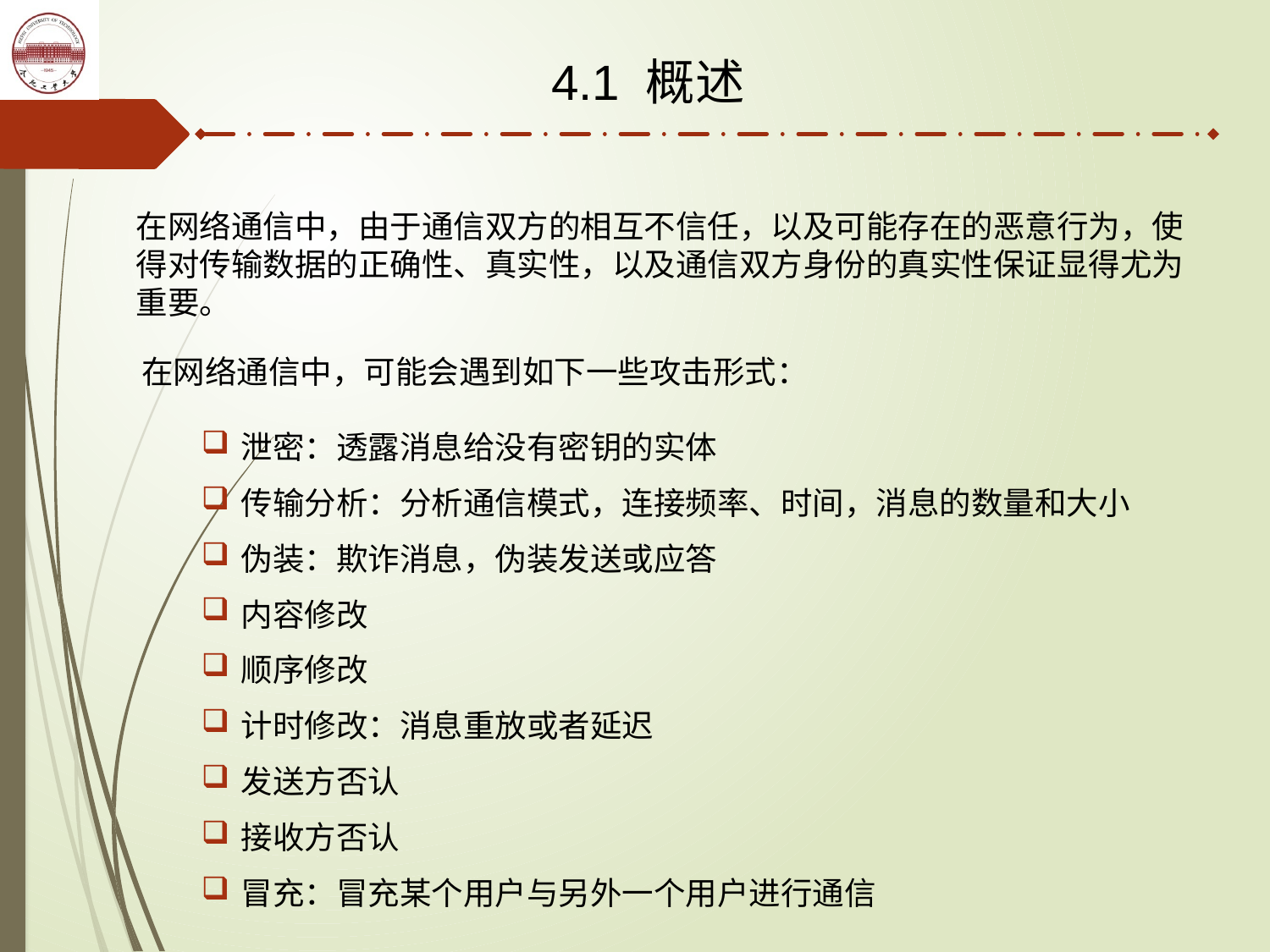

4.1 概述
在网络通信中，由于通信双方的相互不信任，以及可能存在的恶意行为，使得对传输数据的正确性、真实性，以及通信双方身份的真实性保证显得尤为重要。
在网络通信中，可能会遇到如下一些攻击形式：
泄密：透露消息给没有密钥的实体
传输分析：分析通信模式，连接频率、时间，消息的数量和大小
伪装：欺诈消息，伪装发送或应答
内容修改
顺序修改
计时修改：消息重放或者延迟
发送方否认
接收方否认
冒充：冒充某个用户与另外一个用户进行通信